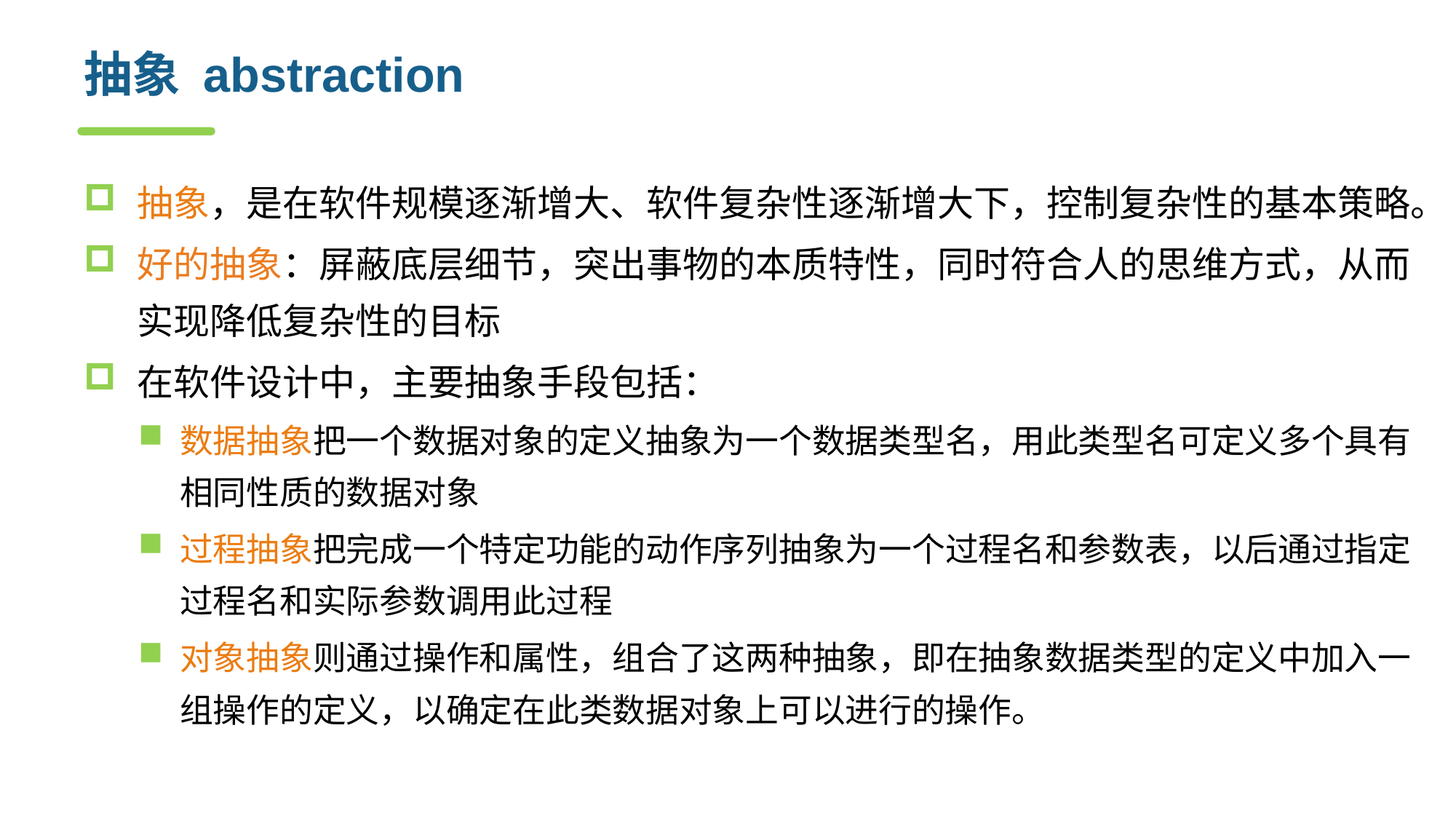

# 抽象 abstraction
抽象，是在软件规模逐渐增大、软件复杂性逐渐增大下，控制复杂性的基本策略。
好的抽象：屏蔽底层细节，突出事物的本质特性，同时符合人的思维方式，从而实现降低复杂性的目标
在软件设计中，主要抽象手段包括：
数据抽象把一个数据对象的定义抽象为一个数据类型名，用此类型名可定义多个具有相同性质的数据对象
过程抽象把完成一个特定功能的动作序列抽象为一个过程名和参数表，以后通过指定过程名和实际参数调用此过程
对象抽象则通过操作和属性，组合了这两种抽象，即在抽象数据类型的定义中加入一组操作的定义，以确定在此类数据对象上可以进行的操作。
5